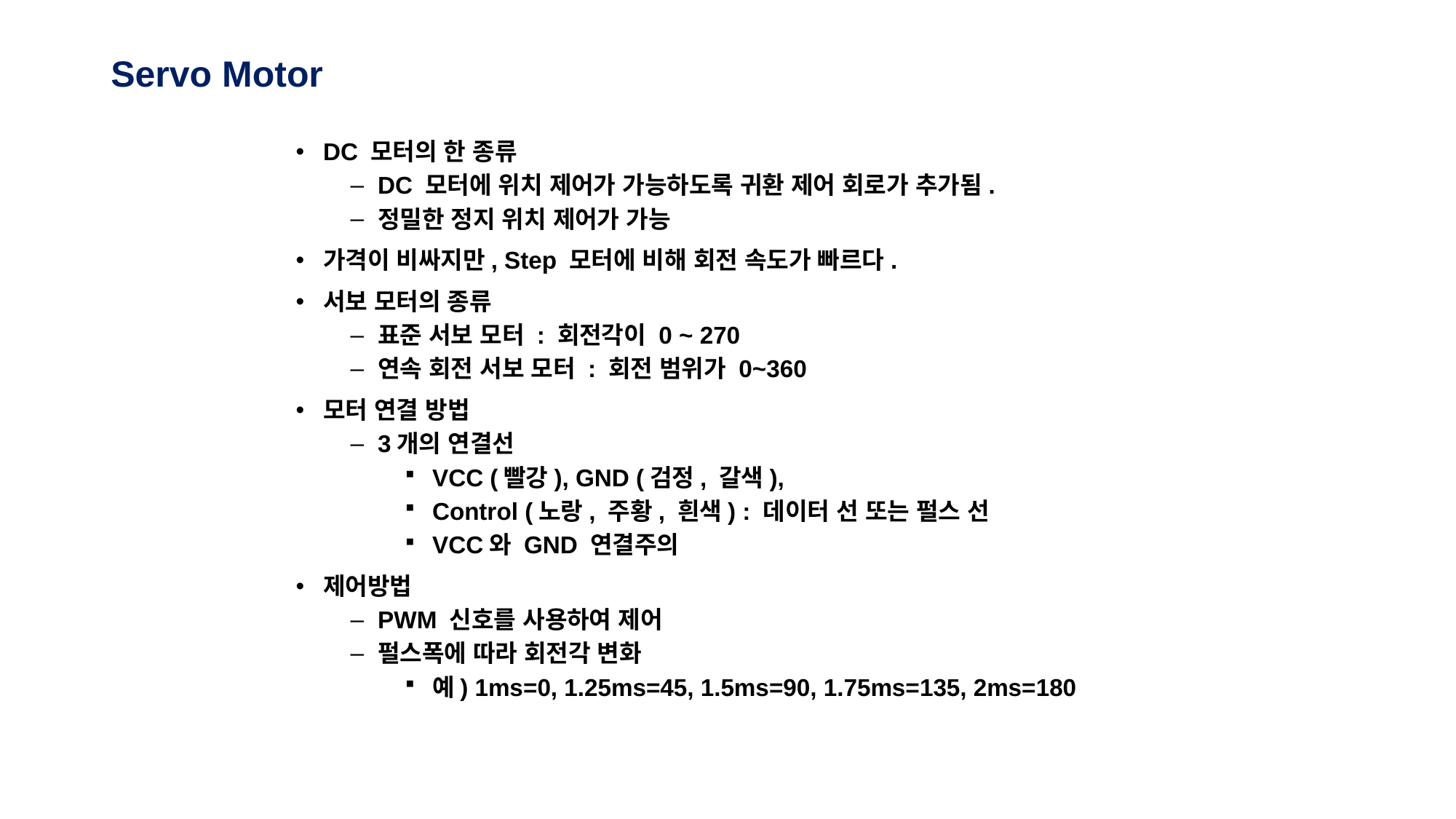

# Servo Motor
DC 모터의 한 종류
DC 모터에 위치 제어가 가능하도록 귀환 제어 회로가 추가됨.
정밀한 정지 위치 제어가 가능
가격이 비싸지만, Step 모터에 비해 회전 속도가 빠르다.
서보 모터의 종류
표준 서보 모터 : 회전각이 0 ~ 270
연속 회전 서보 모터 : 회전 범위가 0~360
모터 연결 방법
3개의 연결선
VCC (빨강), GND (검정, 갈색),
Control (노랑, 주황, 흰색) : 데이터 선 또는 펄스 선
VCC와 GND 연결주의
제어방법
PWM 신호를 사용하여 제어
펄스폭에 따라 회전각 변화
예) 1ms=0, 1.25ms=45, 1.5ms=90, 1.75ms=135, 2ms=180